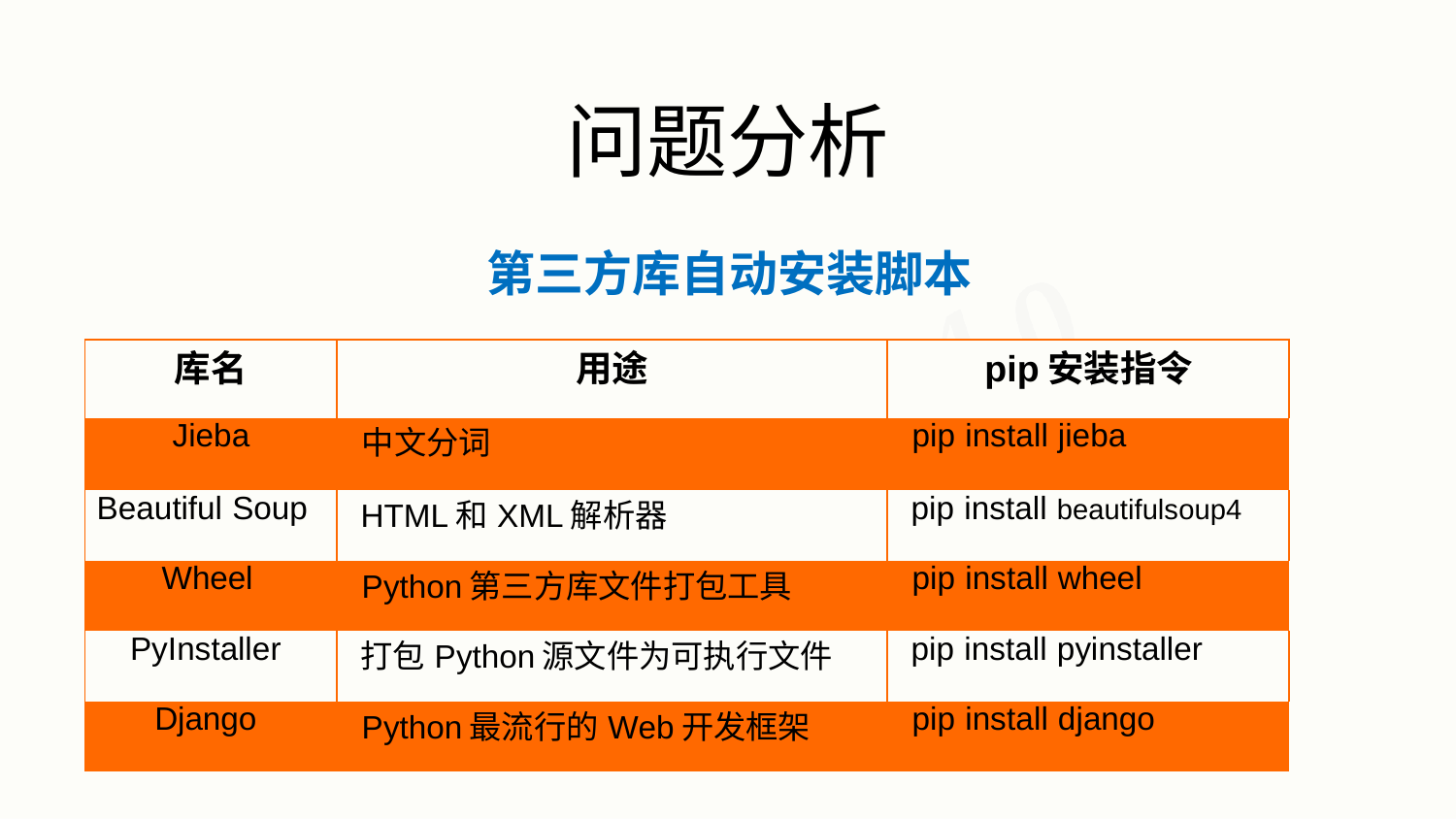

# 问题分析
第三方库自动安装脚本

| 库名 | 用途 | pip安装指令 |
| --- | --- | --- |
| Jieba | 中文分词 | pip install jieba |
| Beautiful Soup | HTML和XML解析器 | pip install beautifulsoup4 |
| Wheel | Python第三方库文件打包工具 | pip install wheel |
| PyInstaller | 打包Python源文件为可执行文件 | pip install pyinstaller |
| Django | Python最流行的Web开发框架 | pip install django |